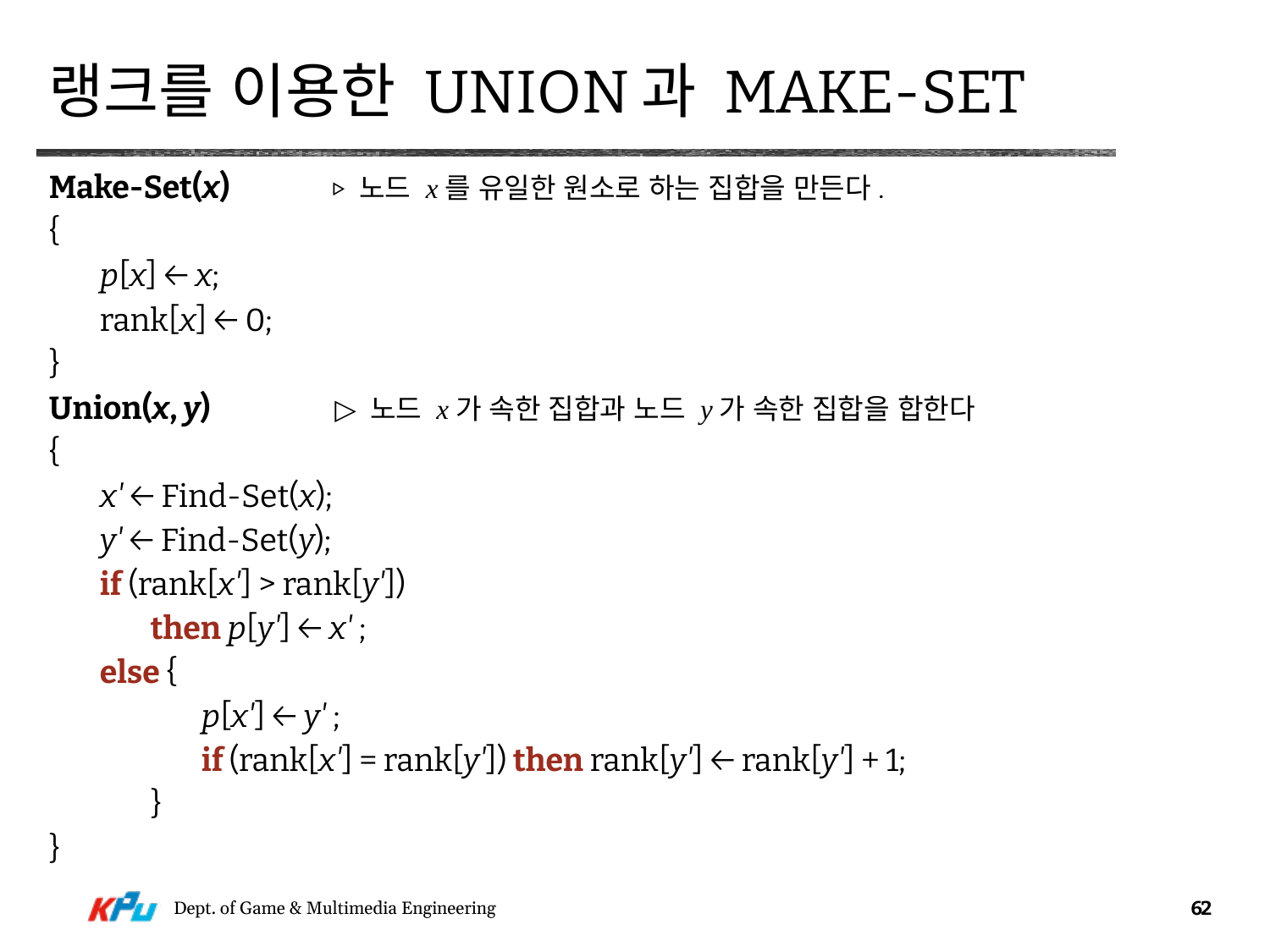

# 랭크를 이용한 Union과 Make-Set
Make-Set(x) 	▷ 노드 x를 유일한 원소로 하는 집합을 만든다.
{
        p[x] ← x;
        rank[x] ← 0;
}
Union(x, y) 	 ▷ 노드 x가 속한 집합과 노드 y가 속한 집합을 합한다
{
        x' ← Find-Set(x);
        y' ← Find-Set(y);
        if (rank[x'] > rank[y'])
                then p[y'] ← x' ;
        else {
                        p[x'] ← y' ;
                        if (rank[x'] = rank[y']) then rank[y'] ← rank[y'] + 1;
                }
}
Dept. of Game & Multimedia Engineering
62